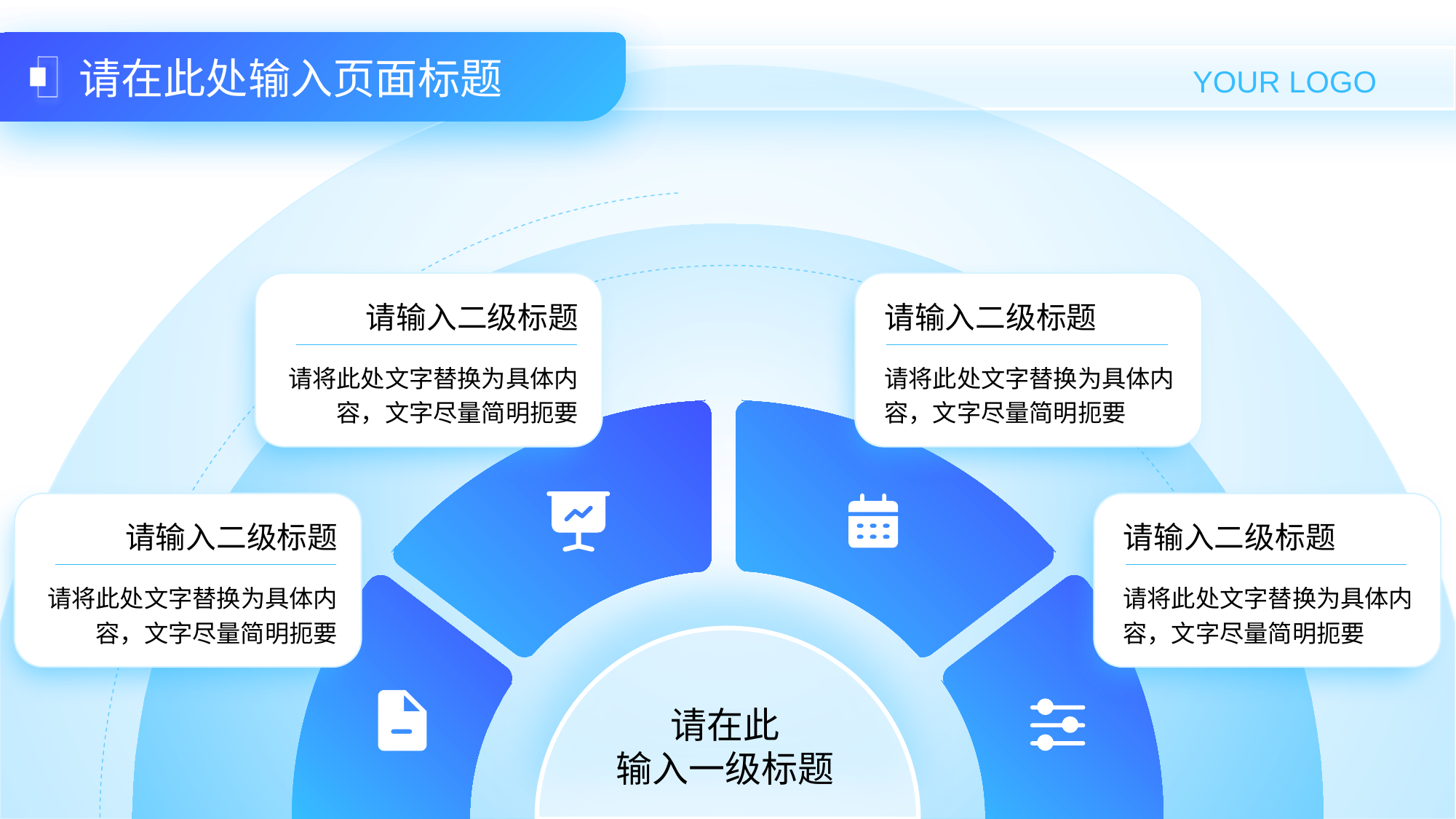

# 请在此处输入页面标题

请输入二级标题
请输入二级标题
请将此处文字替换为具体内容，文字尽量简明扼要
请将此处文字替换为具体内容，文字尽量简明扼要

请输入二级标题
请输入二级标题
请将此处文字替换为具体内容，文字尽量简明扼要
请将此处文字替换为具体内容，文字尽量简明扼要
请在此
输入一级标题